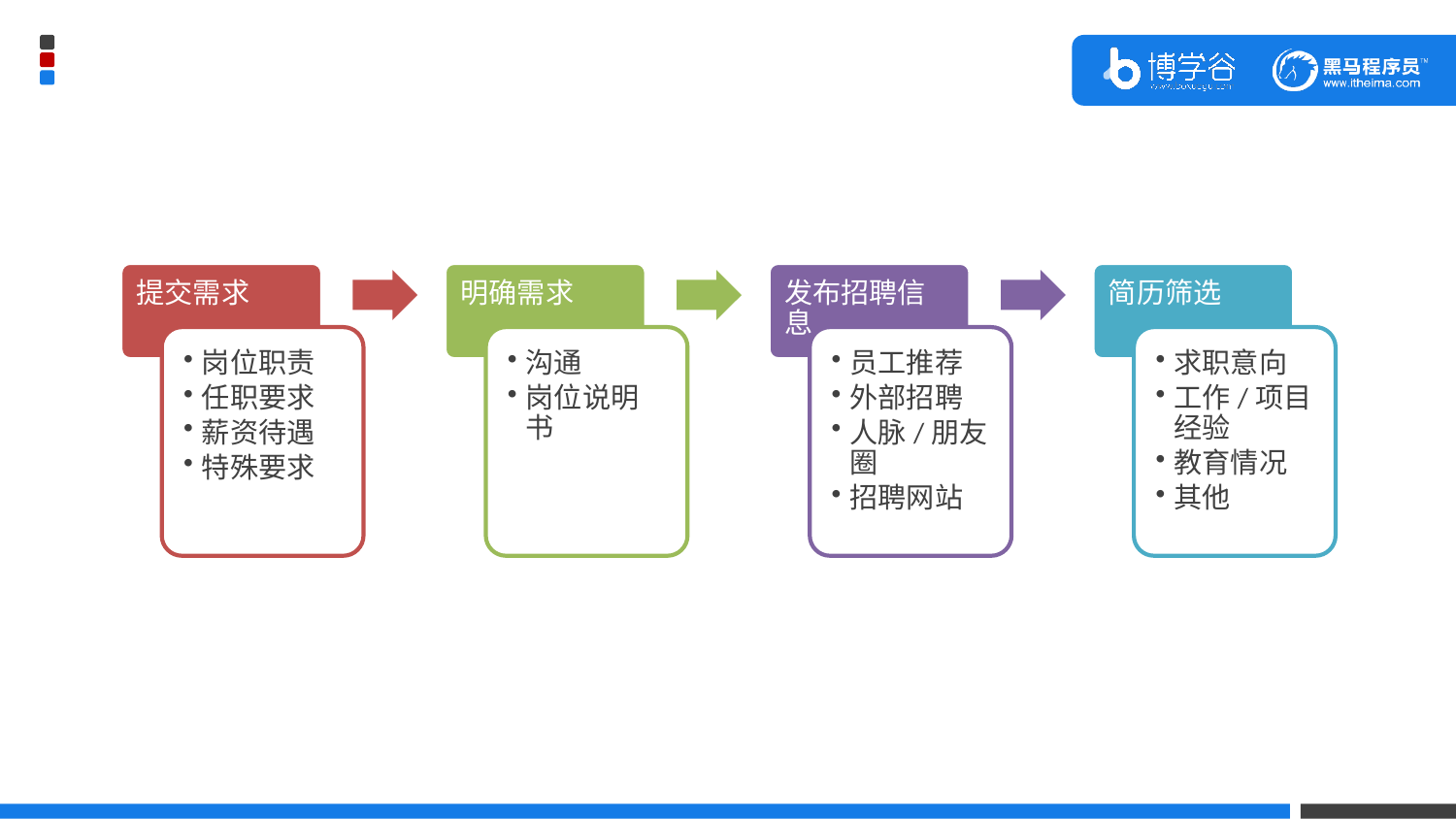

提交需求
明确需求
发布招聘信息
简历筛选

岗位职责
任职要求
薪资待遇
特殊要求
沟通
岗位说明书
员工推荐
外部招聘
人脉/朋友圈
招聘网站
求职意向
工作/项目经验
教育情况
其他